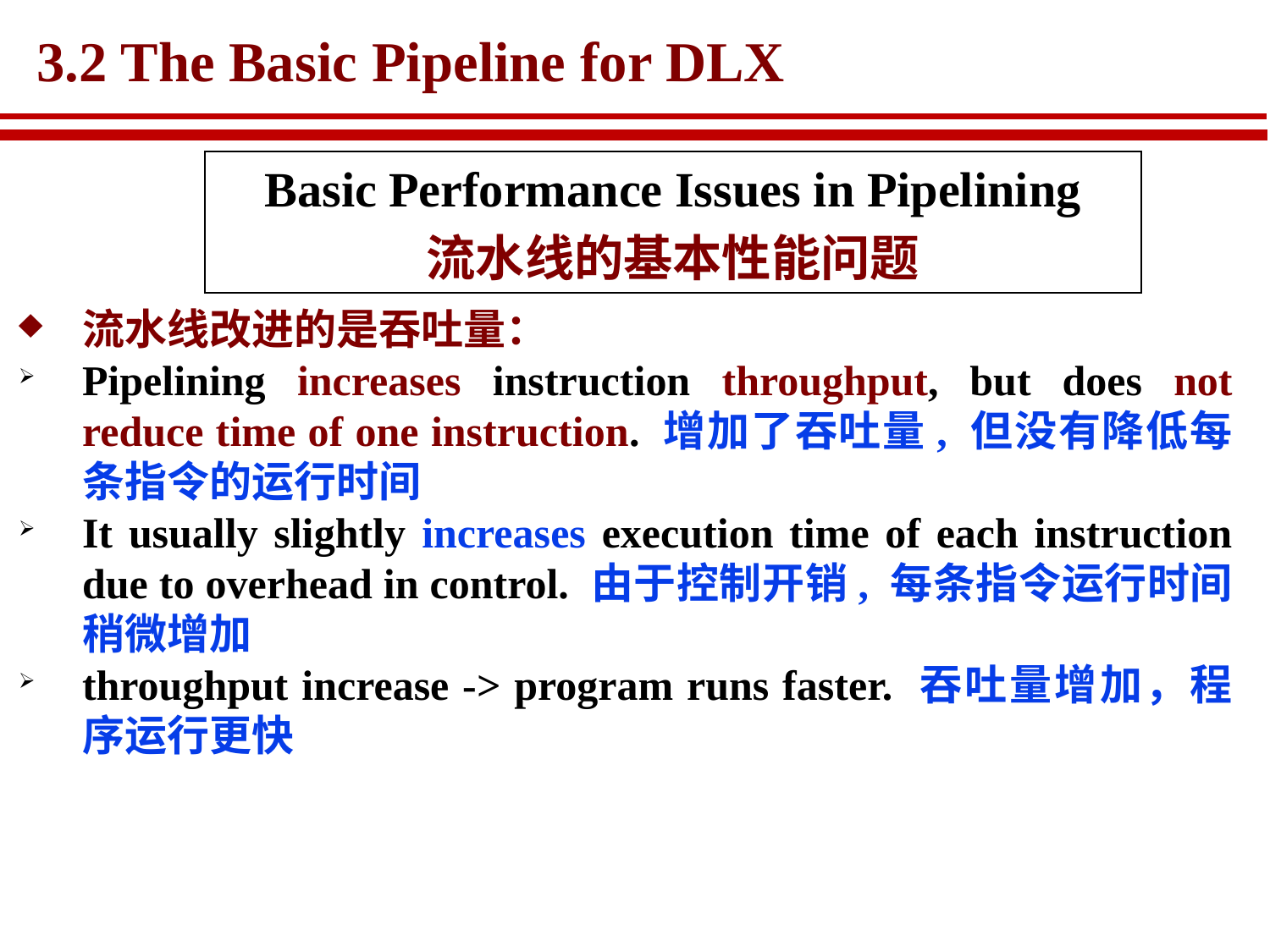

# 3.2 The Basic Pipeline for DLX
Basic Performance Issues in Pipelining
流水线的基本性能问题
流水线改进的是吞吐量：
Pipelining increases instruction throughput, but does not reduce time of one instruction. 增加了吞吐量, 但没有降低每条指令的运行时间
It usually slightly increases execution time of each instruction due to overhead in control. 由于控制开销, 每条指令运行时间稍微增加
throughput increase -> program runs faster. 吞吐量增加，程序运行更快